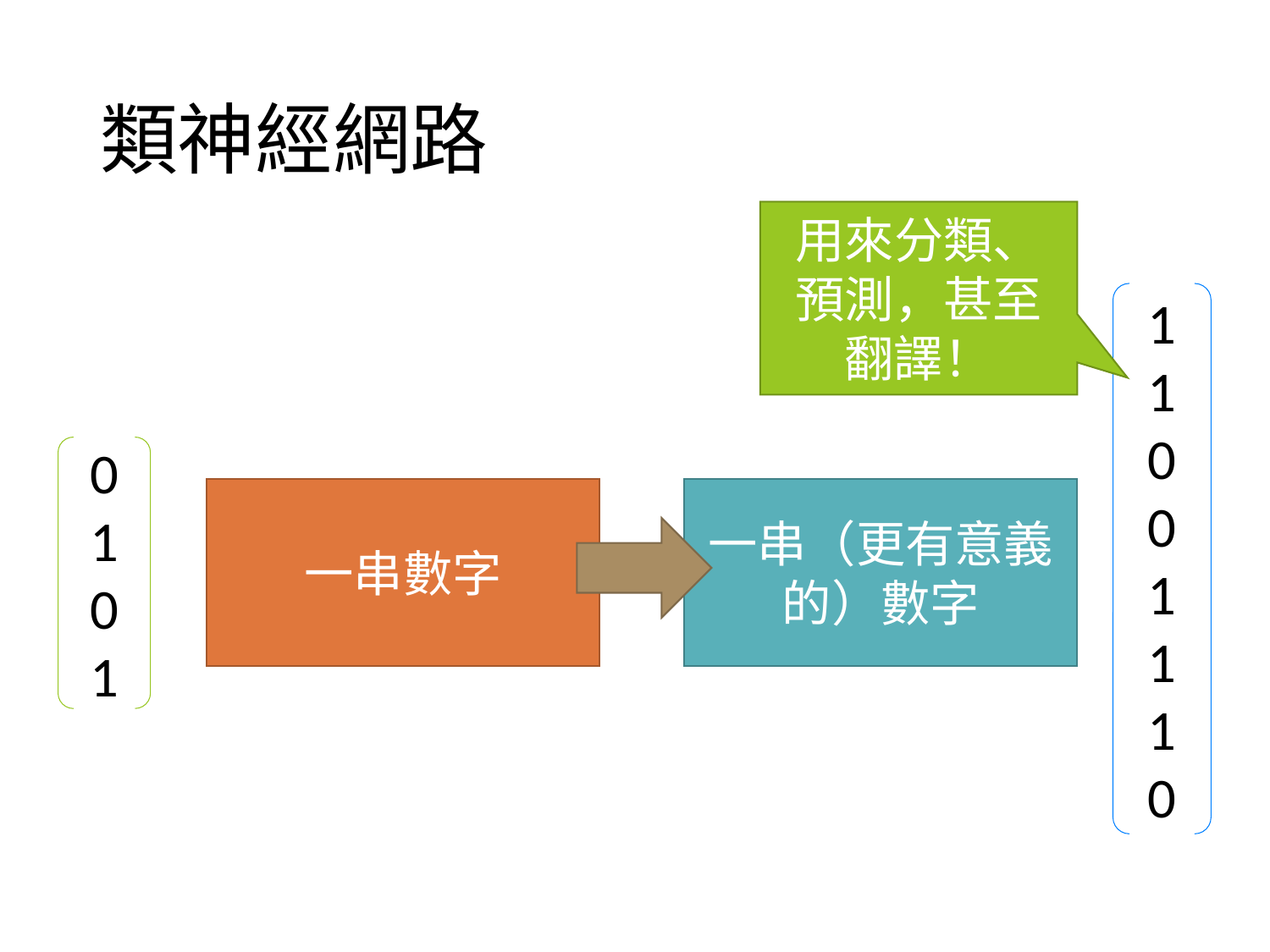

# 類神經網路
用來分類、預測，甚至翻譯！
1
1
0
0
1
1
1
0
0
1
0
1
一串（更有意義的）數字
一個數字
一串數字

1